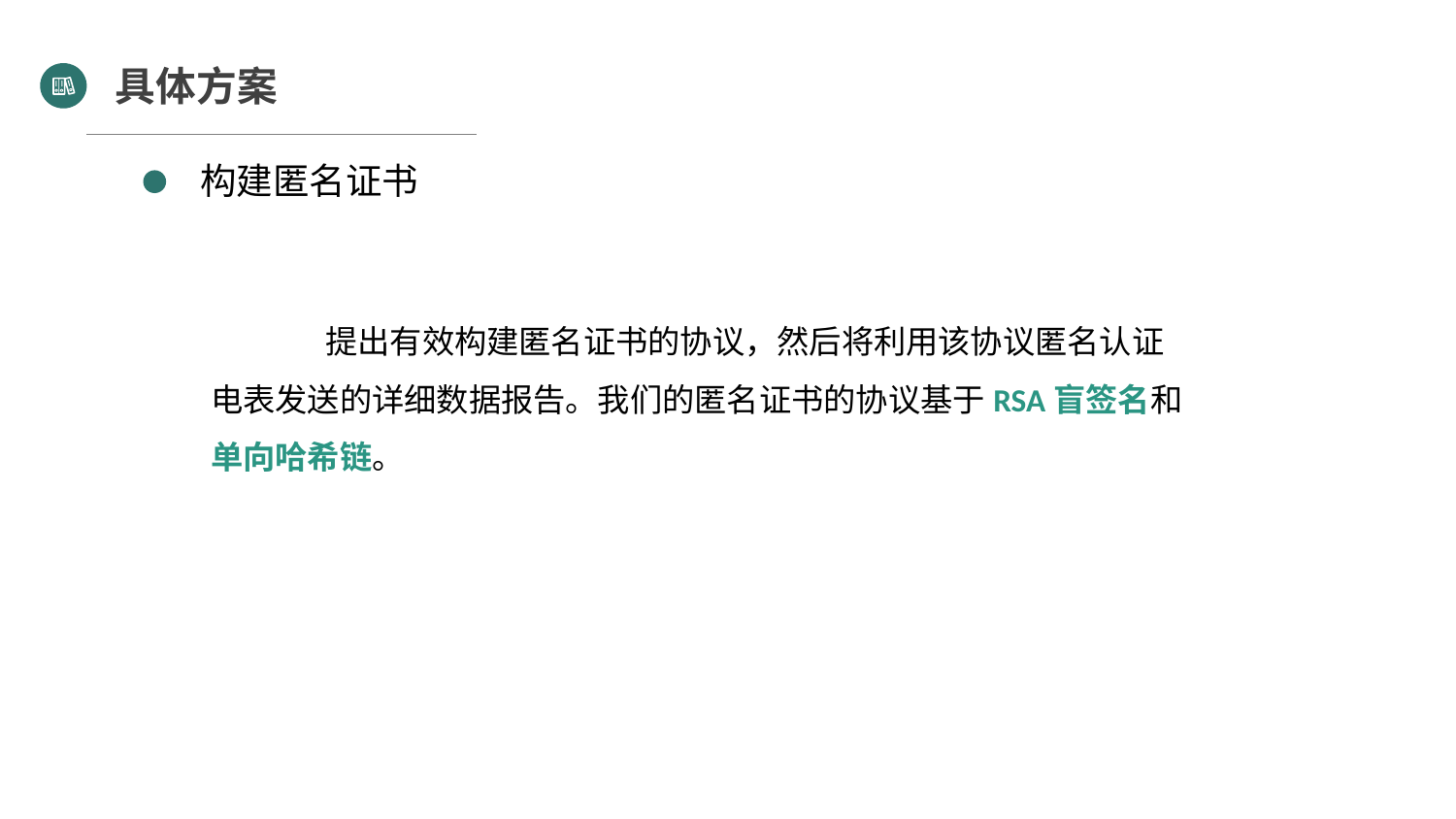

具体方案

构建匿名证书

提出有效构建匿名证书的协议，然后将利用该协议匿名认证电表发送的详细数据报告。我们的匿名证书的协议基于RSA盲签名和单向哈希链。